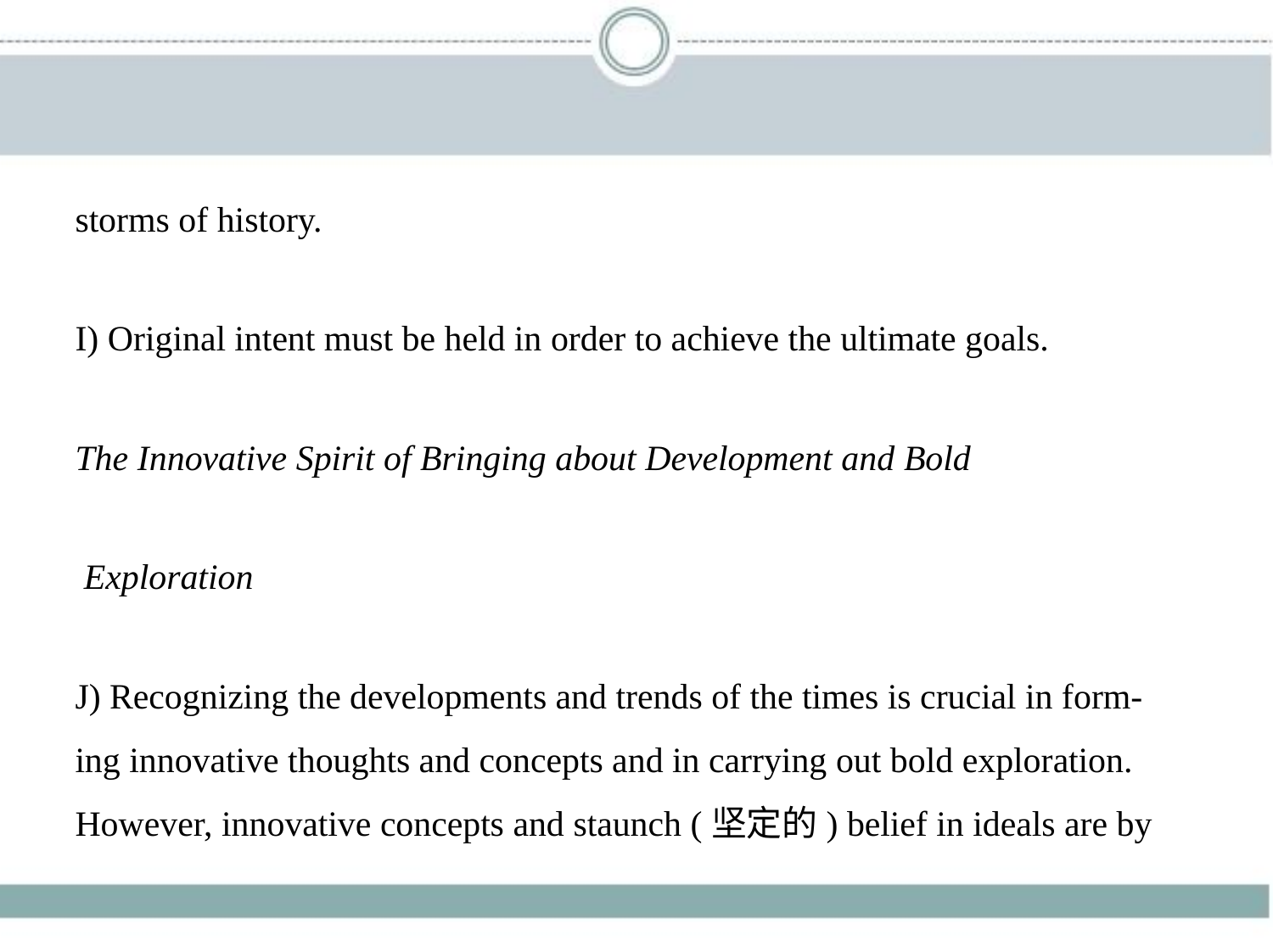

storms of history.
I) Original intent must be held in order to achieve the ultimate goals.
The Innovative Spirit of Bringing about Development and Bold
 Exploration
J) Recognizing the developments and trends of the times is crucial in form-
ing innovative thoughts and concepts and in carrying out bold exploration.
However, innovative concepts and staunch (坚定的) belief in ideals are by